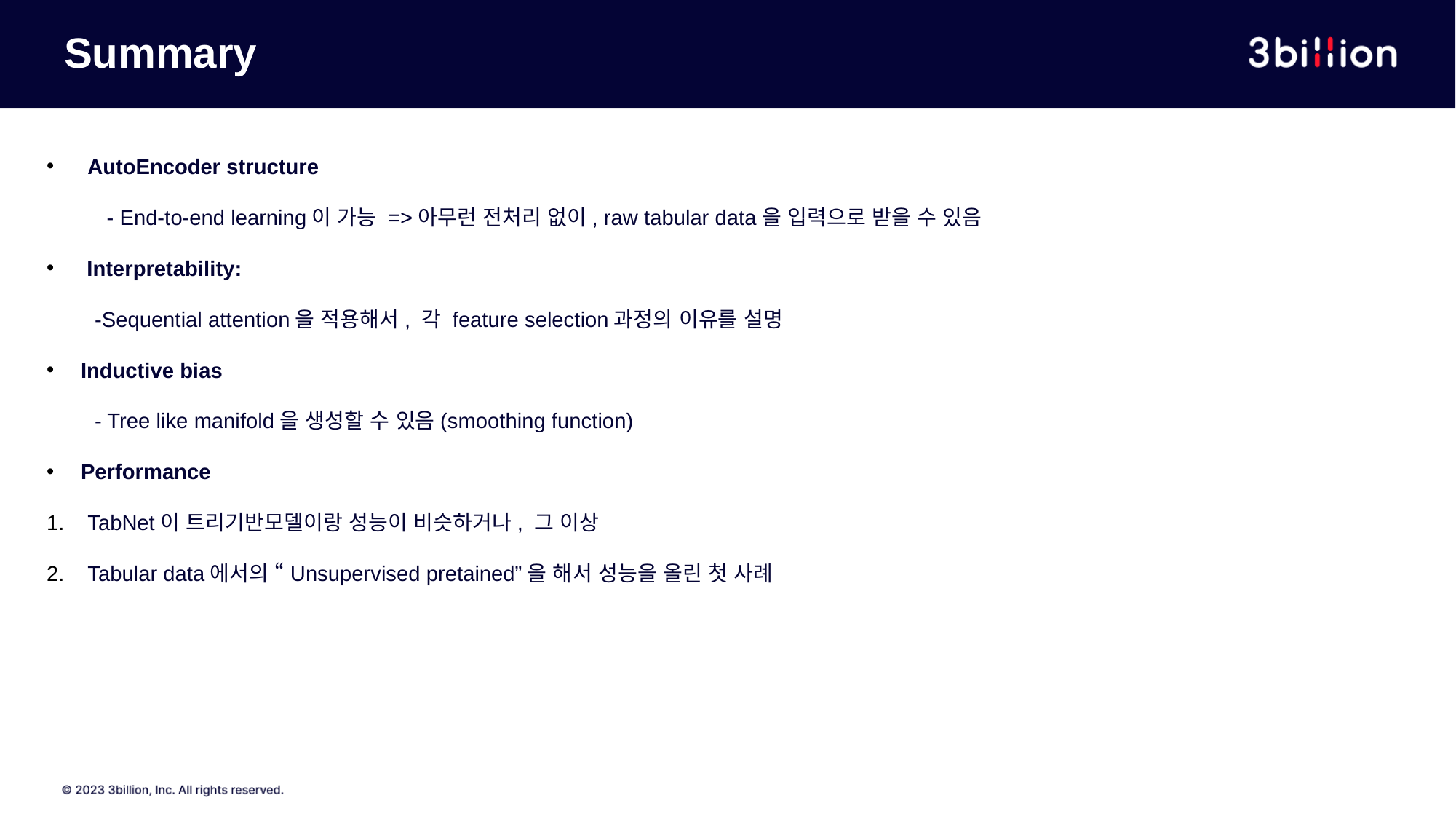

# Summary
AutoEncoder structure
          - End-to-end learning이 가능 =>아무런 전처리 없이, raw tabular data을 입력으로 받을 수 있음
 Interpretability:
        -Sequential attention을 적용해서, 각 feature selection과정의 이유를 설명
Inductive bias
        - Tree like manifold을 생성할 수 있음(smoothing function)
Performance
TabNet이 트리기반모델이랑 성능이 비슷하거나, 그 이상
Tabular data에서의 “Unsupervised pretained”을 해서 성능을 올린 첫 사례